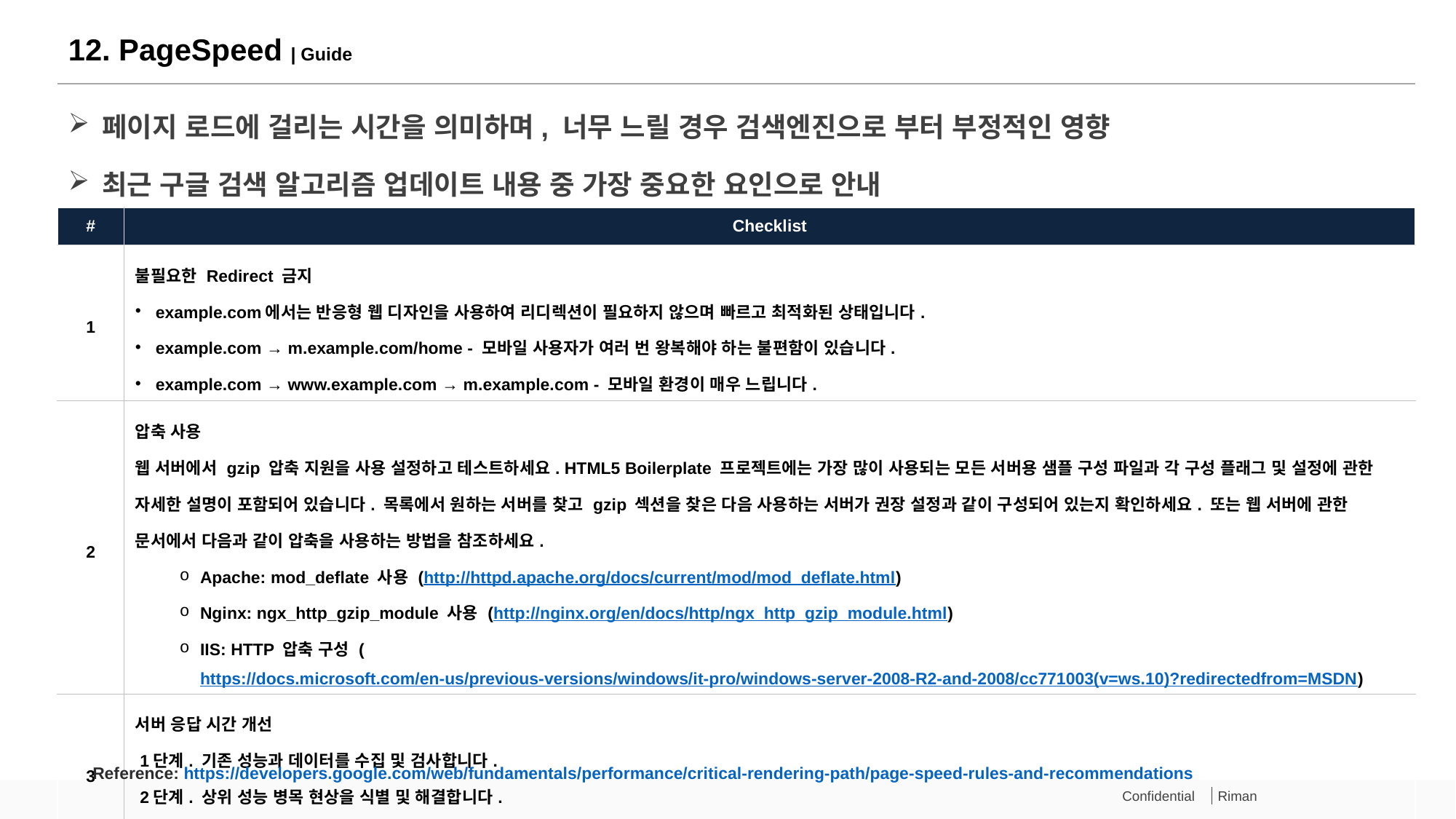

# 12. PageSpeed | Guide
페이지 로드에 걸리는 시간을 의미하며, 너무 느릴 경우 검색엔진으로 부터 부정적인 영향
최근 구글 검색 알고리즘 업데이트 내용 중 가장 중요한 요인으로 안내
| # | Checklist |
| --- | --- |
| 1 | 불필요한 Redirect 금지 example.com에서는 반응형 웹 디자인을 사용하여 리디렉션이 필요하지 않으며 빠르고 최적화된 상태입니다. example.com → m.example.com/home - 모바일 사용자가 여러 번 왕복해야 하는 불편함이 있습니다. example.com → www.example.com → m.example.com - 모바일 환경이 매우 느립니다. |
| 2 | 압축 사용 웹 서버에서 gzip 압축 지원을 사용 설정하고 테스트하세요. HTML5 Boilerplate 프로젝트에는 가장 많이 사용되는 모든 서버용 샘플 구성 파일과 각 구성 플래그 및 설정에 관한 자세한 설명이 포함되어 있습니다. 목록에서 원하는 서버를 찾고 gzip 섹션을 찾은 다음 사용하는 서버가 권장 설정과 같이 구성되어 있는지 확인하세요. 또는 웹 서버에 관한 문서에서 다음과 같이 압축을 사용하는 방법을 참조하세요. Apache: mod\_deflate 사용 (http://httpd.apache.org/docs/current/mod/mod\_deflate.html) Nginx: ngx\_http\_gzip\_module 사용 (http://nginx.org/en/docs/http/ngx\_http\_gzip\_module.html) IIS: HTTP 압축 구성 (https://docs.microsoft.com/en-us/previous-versions/windows/it-pro/windows-server-2008-R2-and-2008/cc771003(v=ws.10)?redirectedfrom=MSDN) |
| 3 | 서버 응답 시간 개선 1단계. 기존 성능과 데이터를 수집 및 검사합니다. 2단계. 상위 성능 병목 현상을 식별 및 해결합니다. 3단계. 향후 있을 수 있는 성능 퇴행을 모니터링 및 경고합니다. |
Reference: https://developers.google.com/web/fundamentals/performance/critical-rendering-path/page-speed-rules-and-recommendations